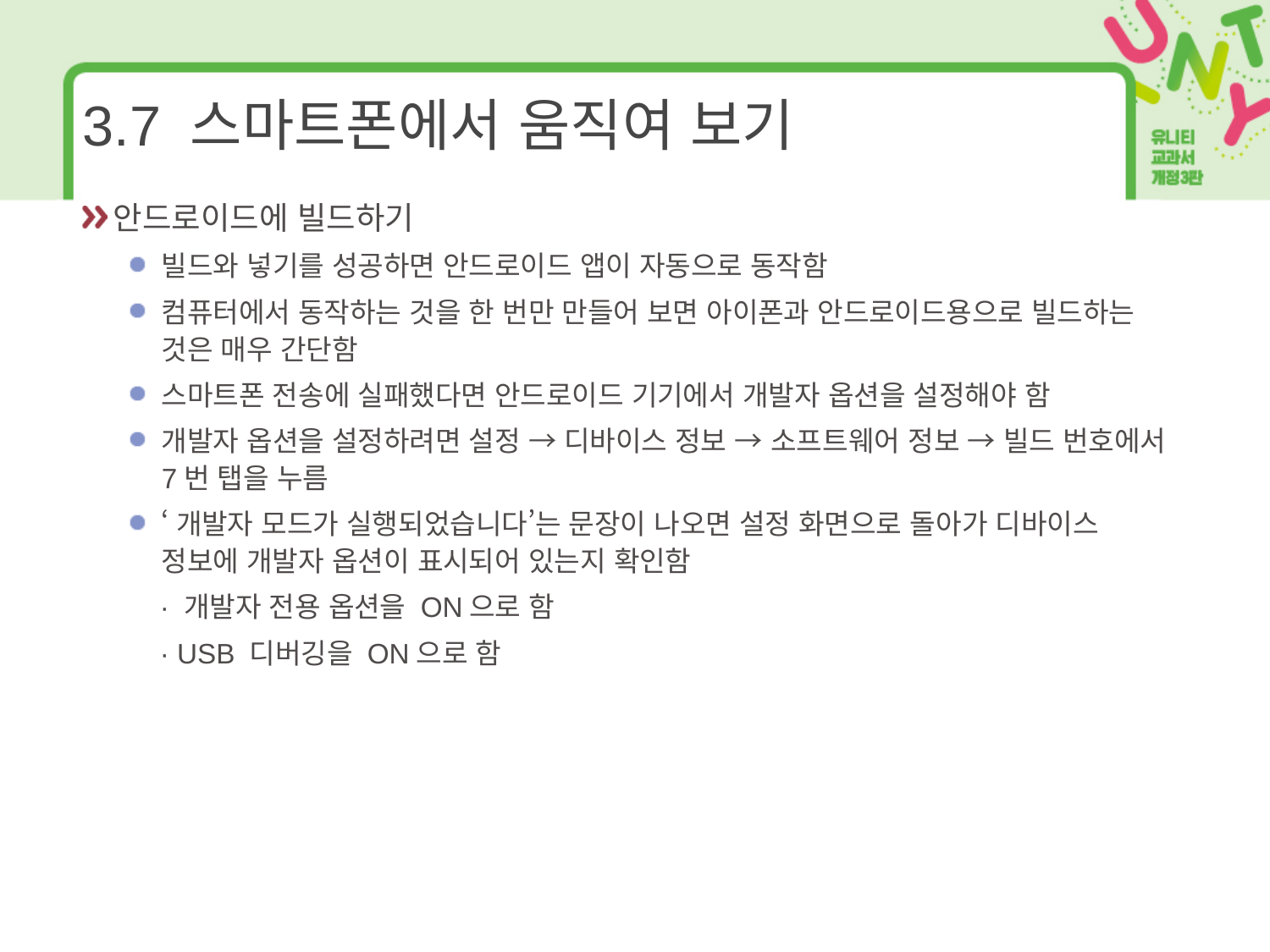

# 3.7 스마트폰에서 움직여 보기
안드로이드에 빌드하기
빌드와 넣기를 성공하면 안드로이드 앱이 자동으로 동작함
컴퓨터에서 동작하는 것을 한 번만 만들어 보면 아이폰과 안드로이드용으로 빌드하는 것은 매우 간단함
스마트폰 전송에 실패했다면 안드로이드 기기에서 개발자 옵션을 설정해야 함
개발자 옵션을 설정하려면 설정 → 디바이스 정보 → 소프트웨어 정보 → 빌드 번호에서 7번 탭을 누름
‘개발자 모드가 실행되었습니다’는 문장이 나오면 설정 화면으로 돌아가 디바이스 정보에 개발자 옵션이 표시되어 있는지 확인함
    · 개발자 전용 옵션을 ON으로 함
    · USB 디버깅을 ON으로 함